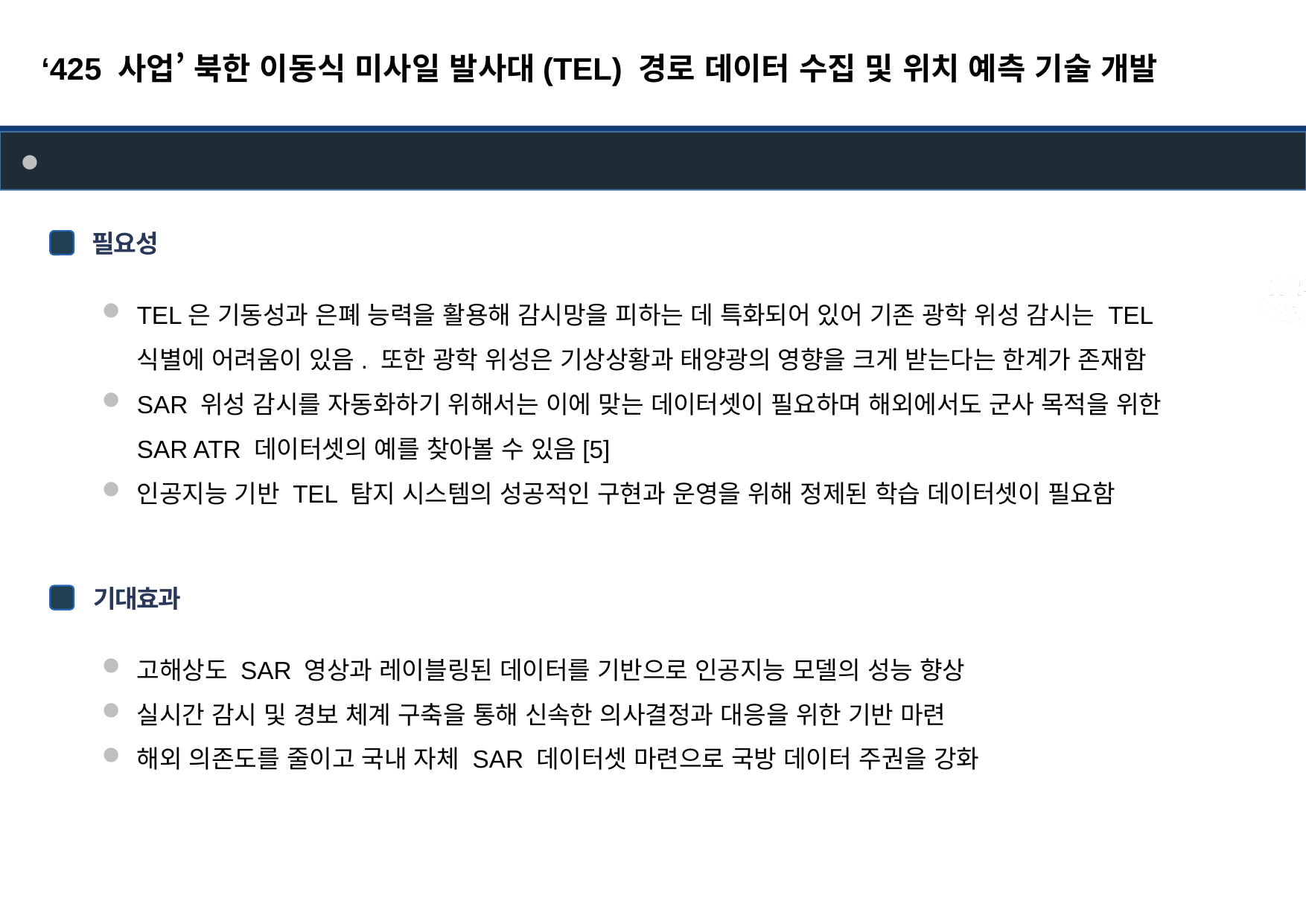

‘425 사업’ 북한 이동식 미사일 발사대(TEL) 경로 데이터 수집 및 위치 예측 기술 개발
[제 1 세부] SAR 위성 데이터셋 구축

위성 자료 수집 및 개발 사례 분석
필요성

TEL은 기동성과 은폐 능력을 활용해 감시망을 피하는 데 특화되어 있어 기존 광학 위성 감시는 TEL 식별에 어려움이 있음. 또한 광학 위성은 기상상황과 태양광의 영향을 크게 받는다는 한계가 존재함
SAR 위성 감시를 자동화하기 위해서는 이에 맞는 데이터셋이 필요하며 해외에서도 군사 목적을 위한 SAR ATR 데이터셋의 예를 찾아볼 수 있음[5]
인공지능 기반 TEL 탐지 시스템의 성공적인 구현과 운영을 위해 정제된 학습 데이터셋이 필요함
기대효과

고해상도 SAR 영상과 레이블링된 데이터를 기반으로 인공지능 모델의 성능 향상
실시간 감시 및 경보 체계 구축을 통해 신속한 의사결정과 대응을 위한 기반 마련
해외 의존도를 줄이고 국내 자체 SAR 데이터셋 마련으로 국방 데이터 주권을 강화